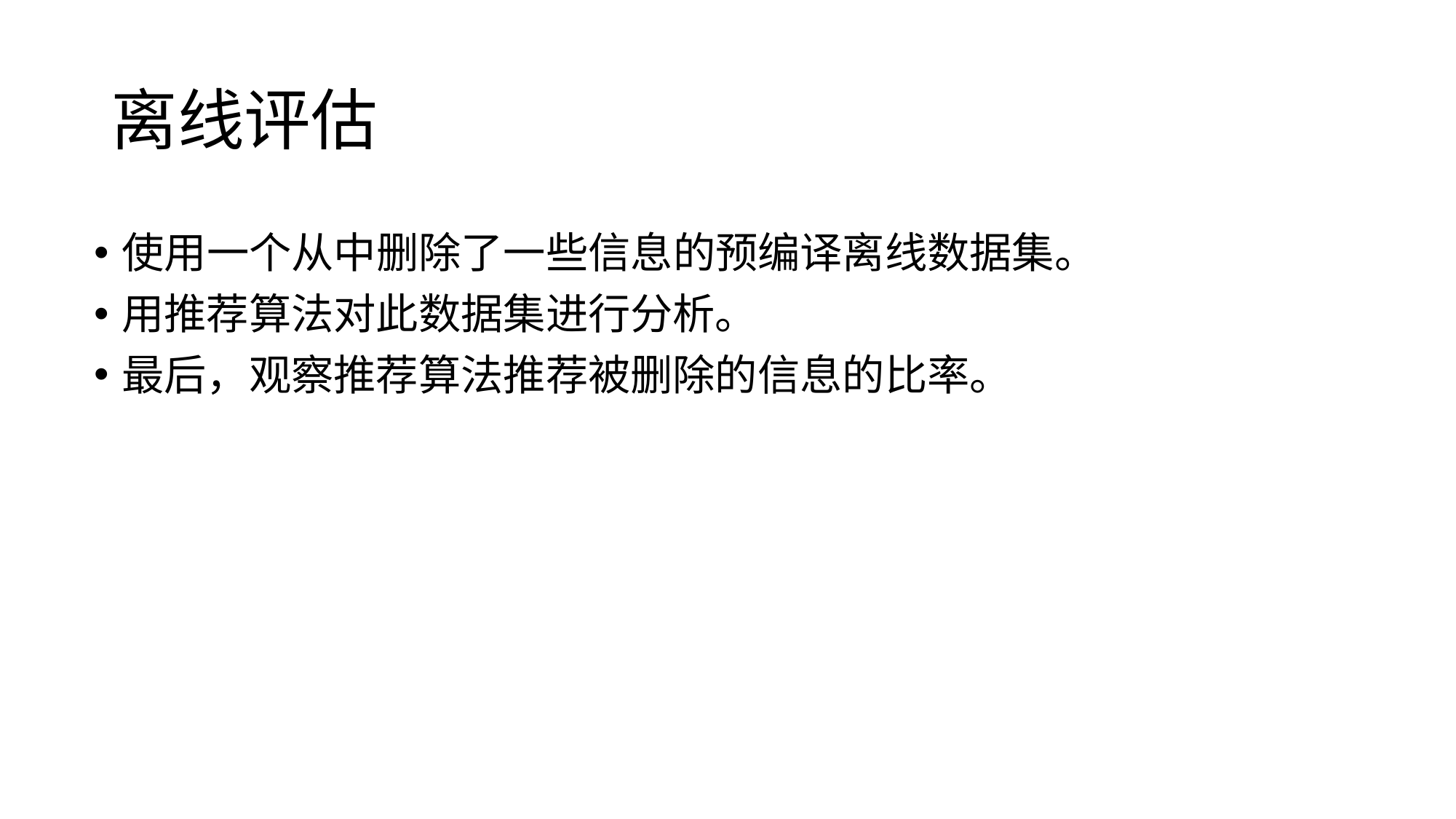

# 离线评估
使用一个从中删除了一些信息的预编译离线数据集。
用推荐算法对此数据集进行分析。
最后，观察推荐算法推荐被删除的信息的比率。